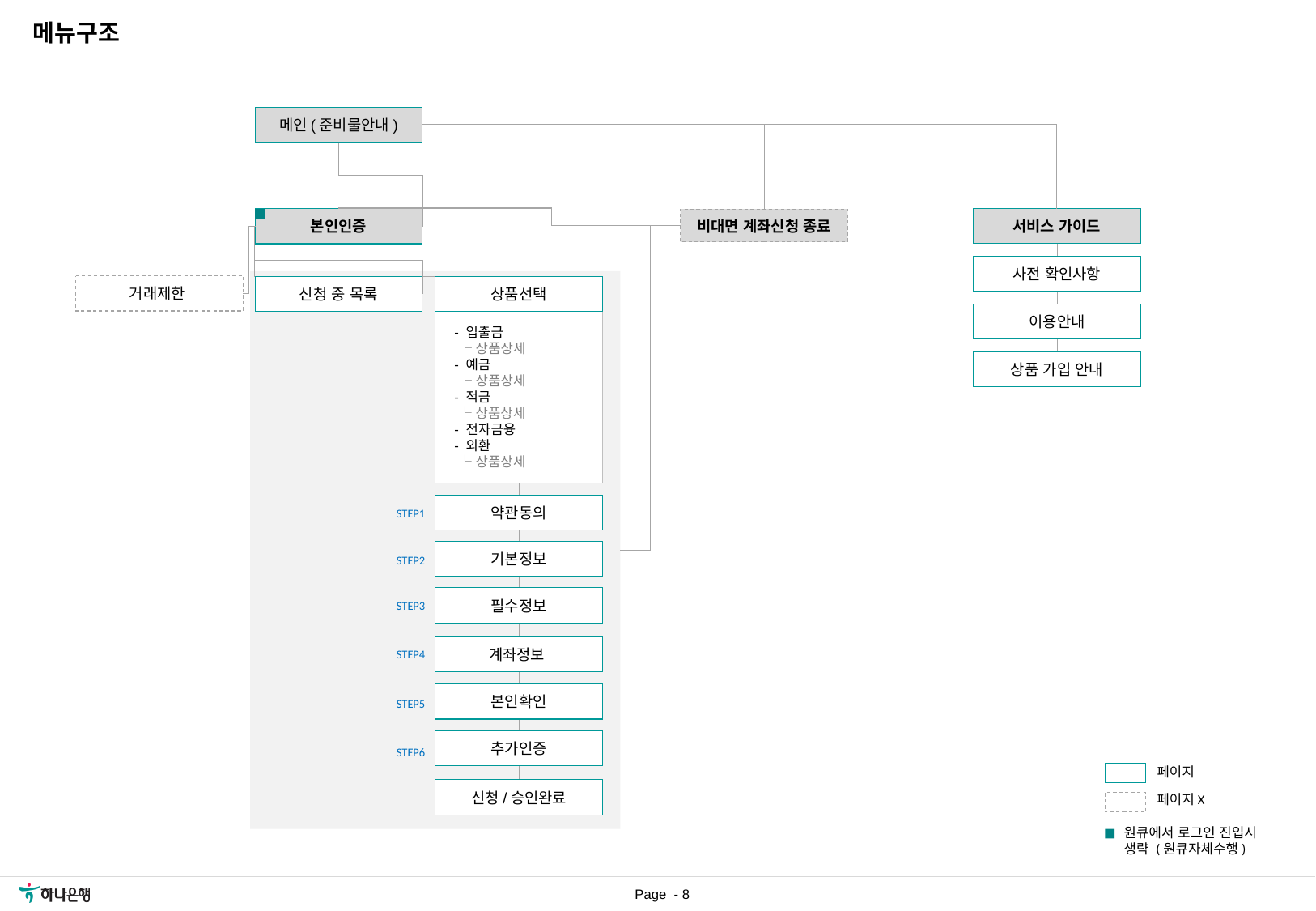

메뉴구조
메인(준비물안내)
본인인증
서비스 가이드

비대면 계좌신청 종료
사전 확인사항

거래제한
신청 중 목록
상품선택
이용안내
- 입출금
 └ 상품상세
- 예금
 └ 상품상세
- 적금
 └ 상품상세
- 전자금융
- 외환
 └ 상품상세
상품 가입 안내
약관동의
STEP1
기본정보
STEP2
필수정보
STEP3
계좌정보
STEP4
본인확인
STEP5
추가인증
STEP6
페이지

페이지X

신청/승인완료
원큐에서 로그인 진입시
생략 (원큐자체수행)